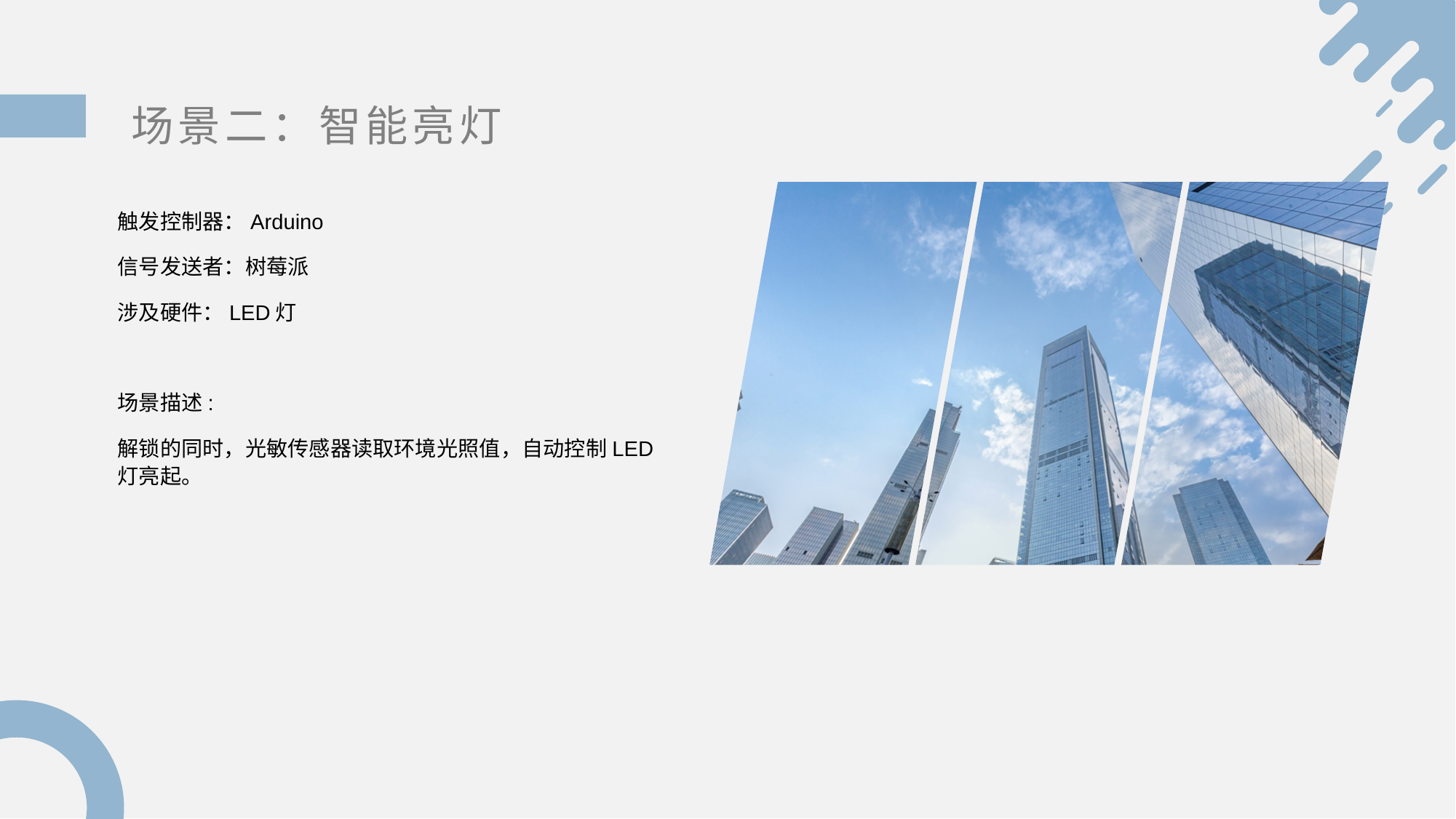

场景二：智能亮灯

触发控制器：Arduino
信号发送者：树莓派
涉及硬件：LED灯

场景描述:
解锁的同时，光敏传感器读取环境光照值，自动控制LED灯亮起。